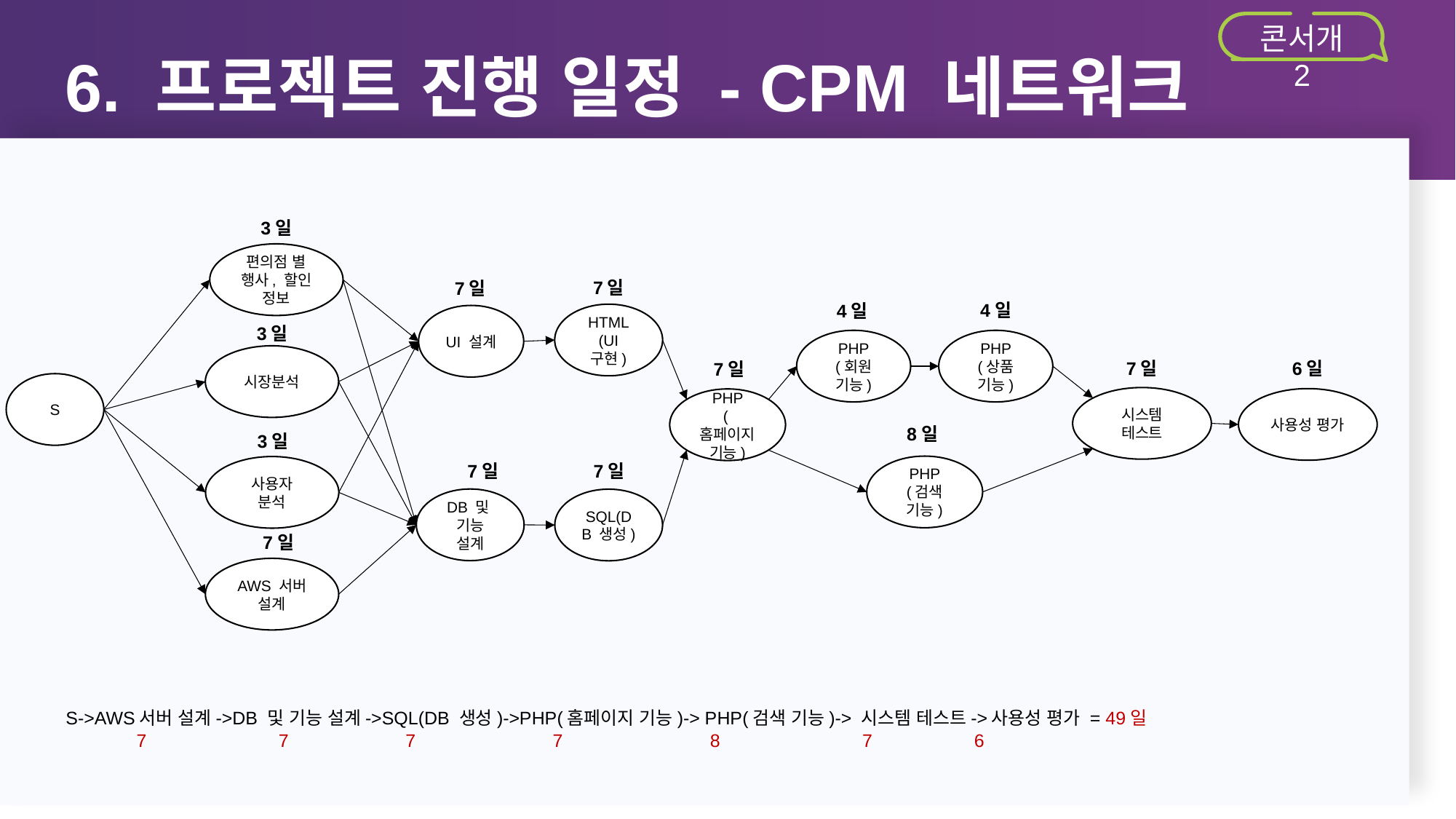

6. 프로젝트 진행 일정 - CPM 네트워크

콘서개 2

3일
편의점 별 행사, 할인 정보
7일
7일
4일
4일
HTML
(UI 구현)
UI 설계
3일
PHP
(회원 기능)
PHP
(상품 기능)
시장분석
7일
6일
7일
S
시스템 테스트
사용성 평가
PHP
(홈페이지 기능)
8일
3일
7일
7일
PHP
(검색 기능)
사용자 분석
DB 및
기능 설계
SQL(DB 생성)
7일
AWS 서버 설계
S->AWS서버 설계->DB 및 기능 설계->SQL(DB 생성)->PHP(홈페이지 기능)-> PHP(검색 기능)-> 시스템 테스트->사용성 평가 = 49일
              7                          7                       7                           7                             8                            7                    6